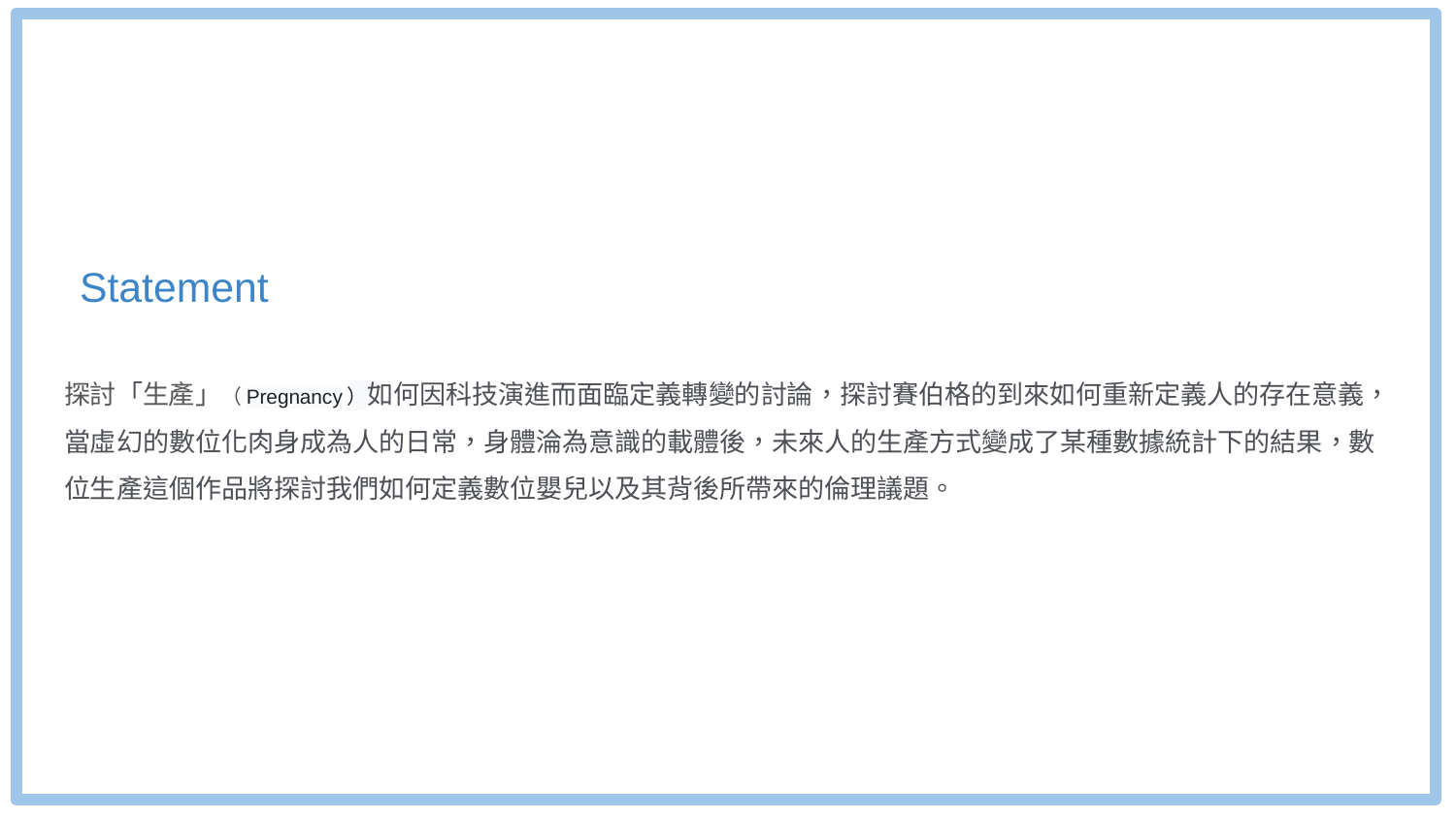

# Statement
探討「生產」（Pregnancy）如何因科技演進而面臨定義轉變的討論，探討賽伯格的到來如何重新定義人的存在意義，當虛幻的數位化肉身成為人的日常，身體淪為意識的載體後，未來人的生產方式變成了某種數據統計下的結果，數位生產這個作品將探討我們如何定義數位嬰兒以及其背後所帶來的倫理議題。